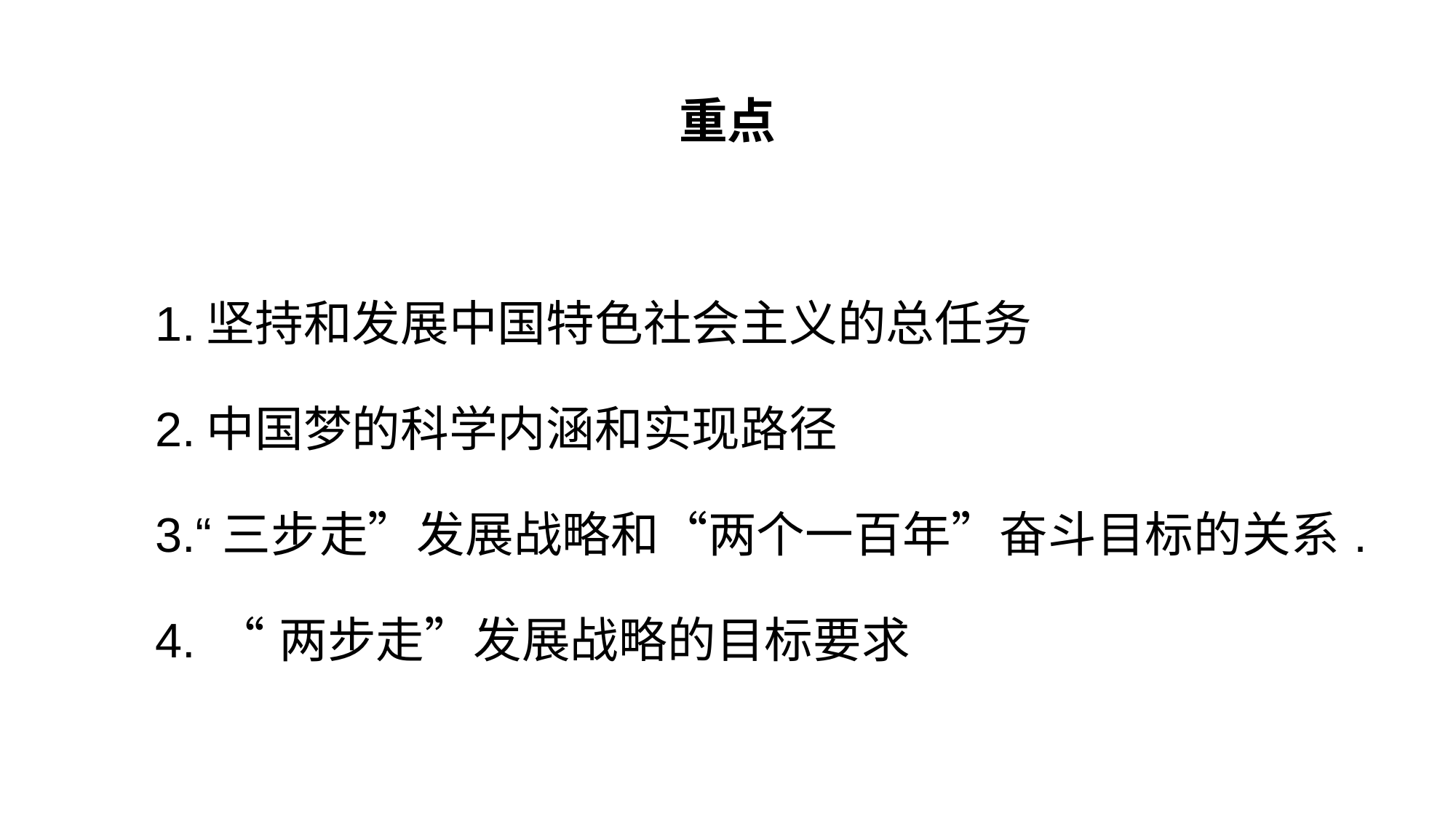

# 重点
| 1.坚持和发展中国特色社会主义的总任务 2.中国梦的科学内涵和实现路径 3.“三步走”发展战略和“两个一百年”奋斗目标的关系. “两步走”发展战略的目标要求 |
| --- |